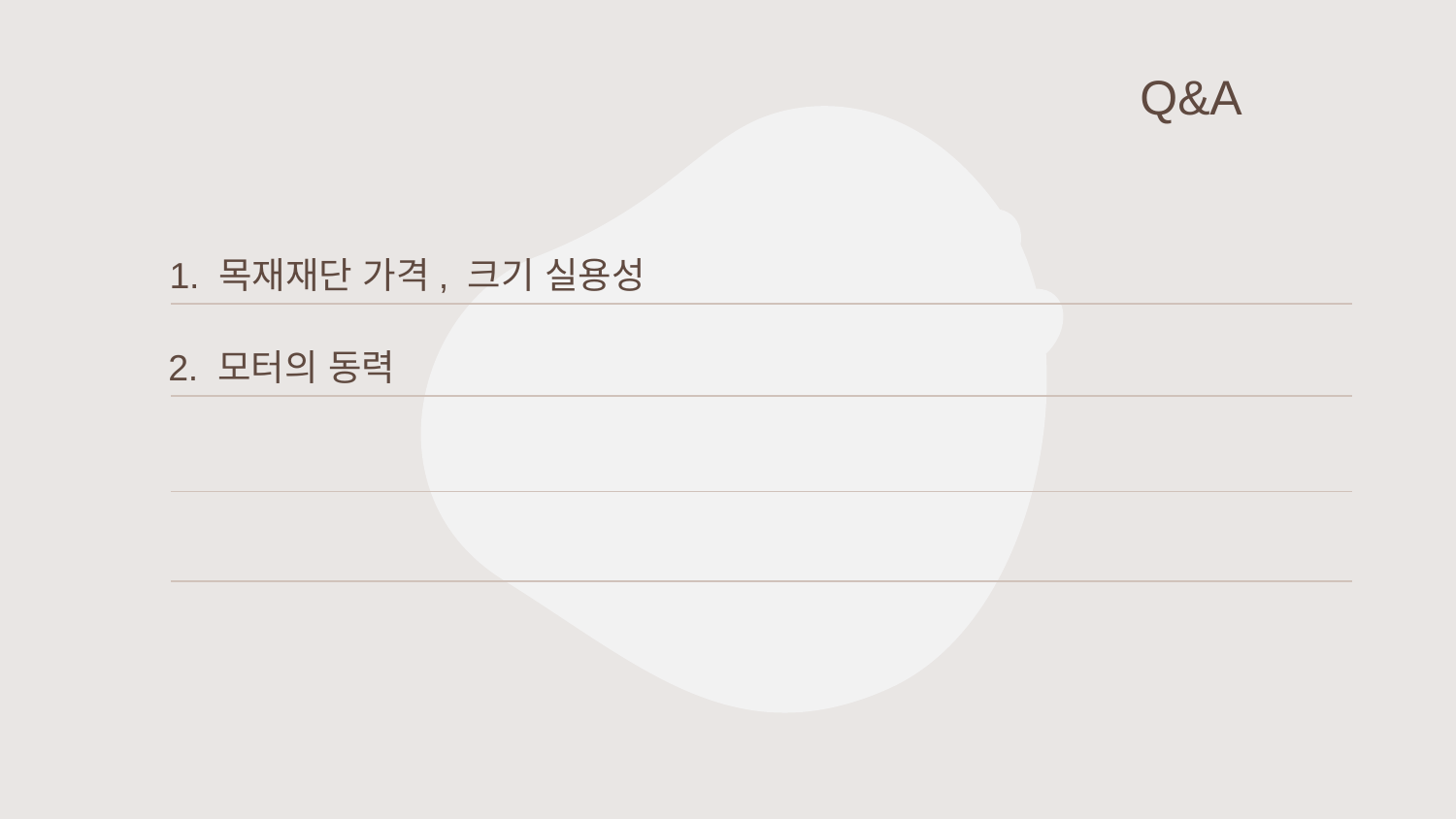

# Q&A

1. 목재재단 가격, 크기 실용성
2. 모터의 동력